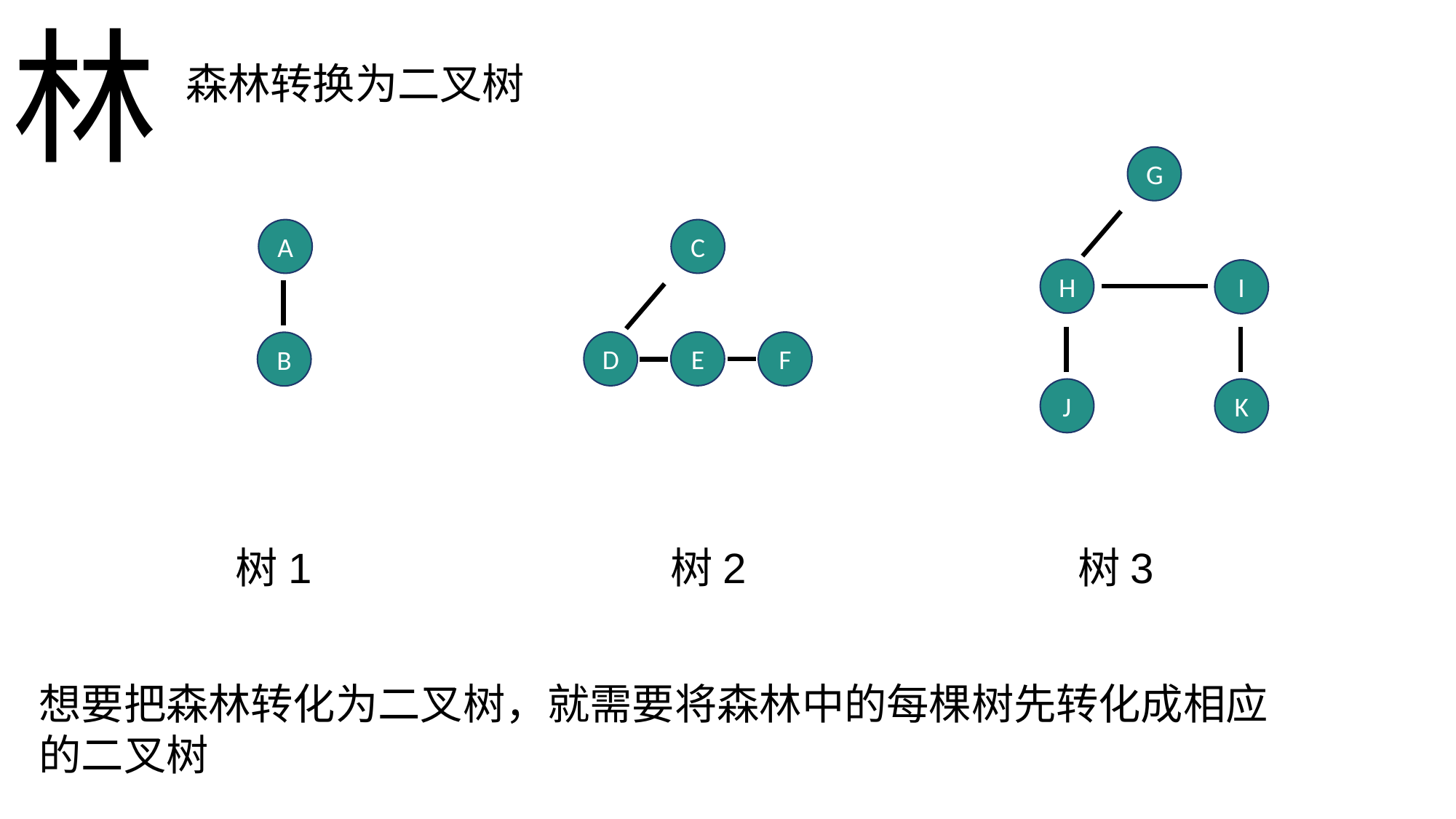

林
A
B
E
C
F
D
G
现在我给你一个森林，你能否把它转换为一个二叉树？
森林转换为二叉树
G
A
C
H
I
E
D
F
B
J
K
树1
树2
树3
想要把森林转化为二叉树，就需要将森林中的每棵树先转化成相应的二叉树